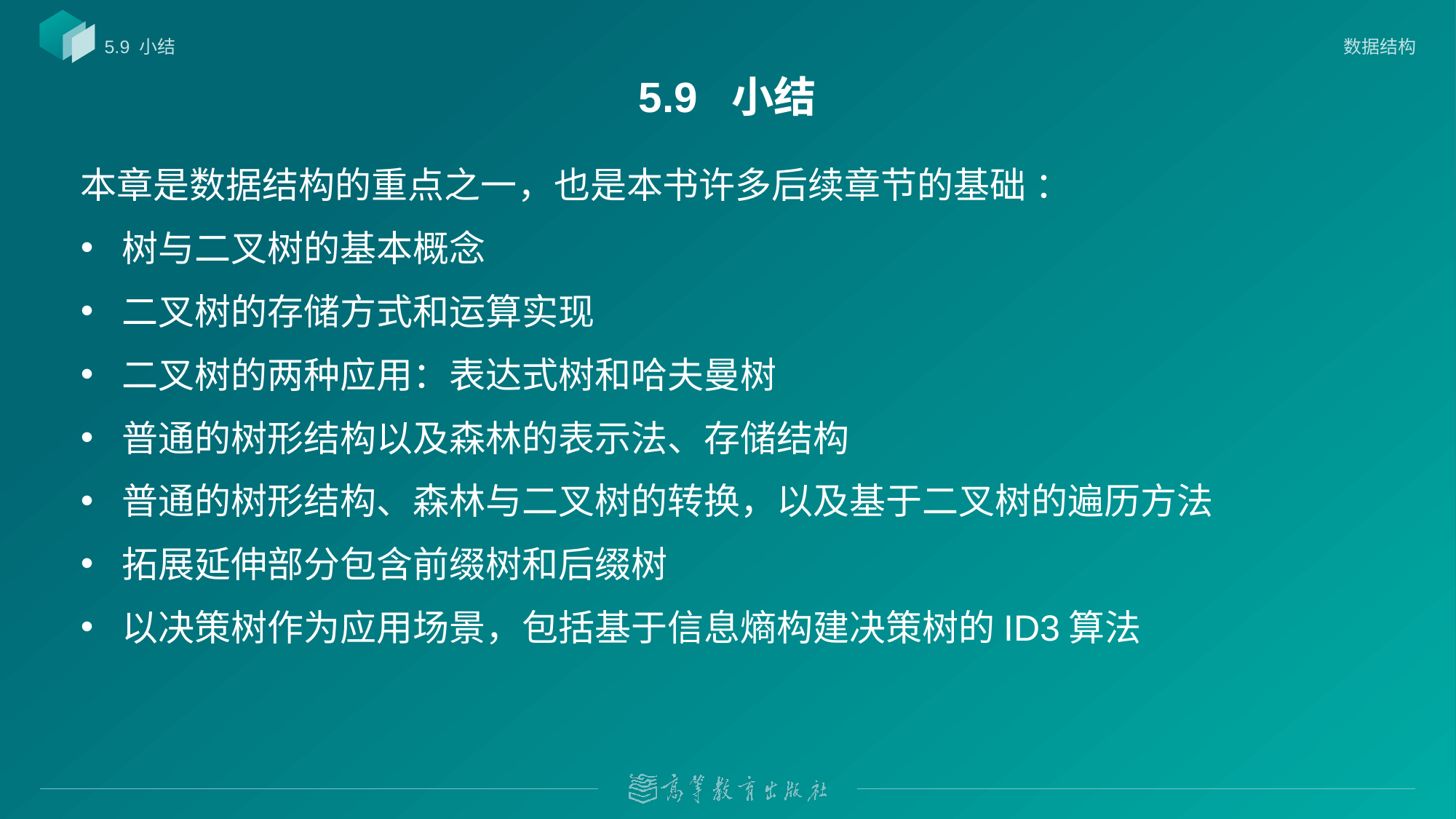

数据结构
5.9 小结
# 5.9  小结
本章是数据结构的重点之一，也是本书许多后续章节的基础 ：
树与二叉树的基本概念
二叉树的存储方式和运算实现
二叉树的两种应用：表达式树和哈夫曼树
普通的树形结构以及森林的表示法、存储结构
普通的树形结构、森林与二叉树的转换，以及基于二叉树的遍历方法
拓展延伸部分包含前缀树和后缀树
以决策树作为应用场景，包括基于信息熵构建决策树的ID3算法